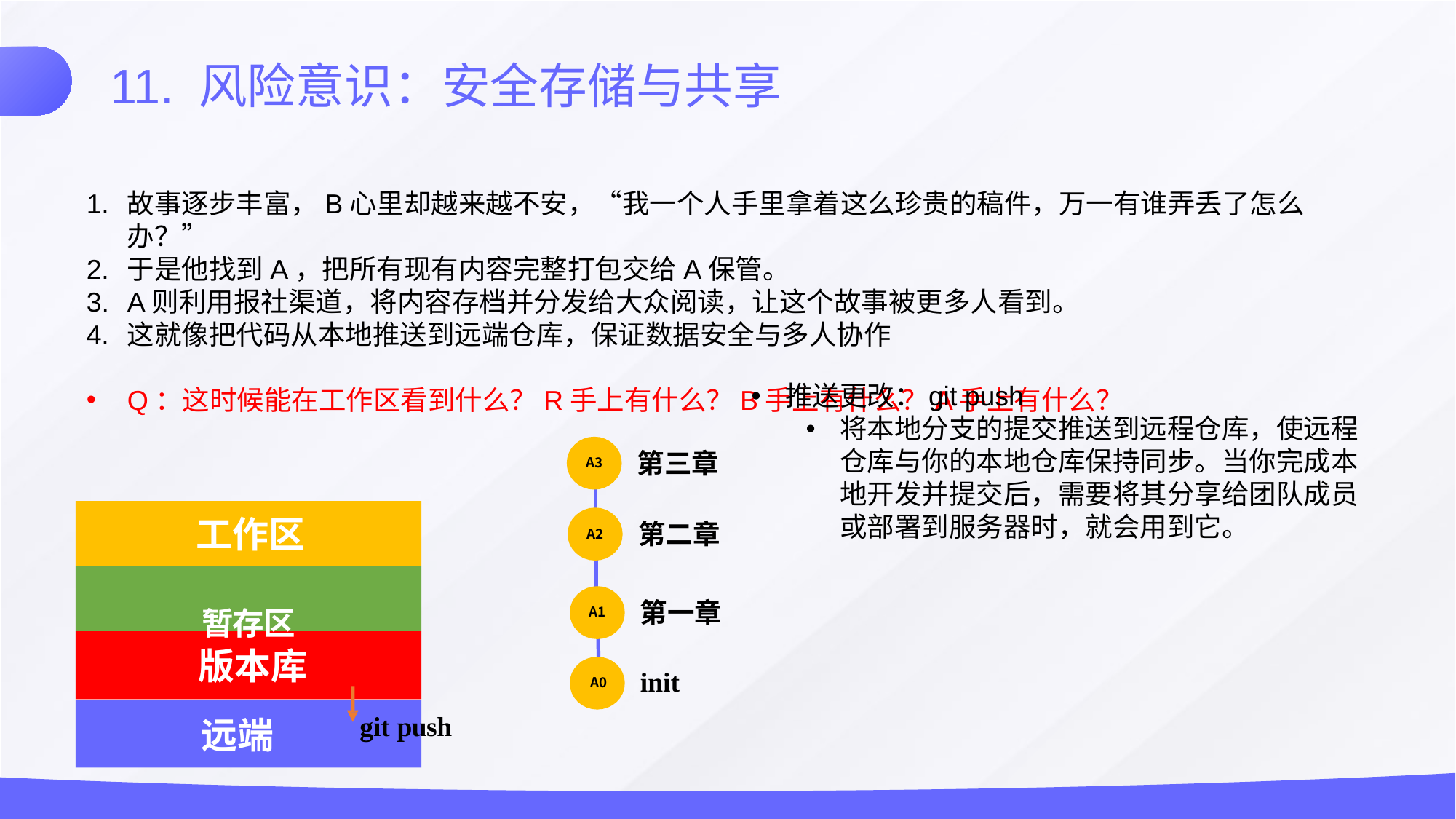

11. 风险意识：安全存储与共享
故事逐步丰富，B心里却越来越不安，“我一个人手里拿着这么珍贵的稿件，万一有谁弄丢了怎么办？”
于是他找到A，把所有现有内容完整打包交给A保管。
A则利用报社渠道，将内容存档并分发给大众阅读，让这个故事被更多人看到。
这就像把代码从本地推送到远端仓库，保证数据安全与多人协作

Q：这时候能在工作区看到什么？R手上有什么？B手上有什么？A手上有什么？

推送更改：git push
将本地分支的提交推送到远程仓库，使远程仓库与你的本地仓库保持同步。当你完成本地开发并提交后，需要将其分享给团队成员或部署到服务器时，就会用到它。

第三章
A3

工作区
第二章
A2
暂存区

第一章
版本库
A1

init
A0

git push
远端